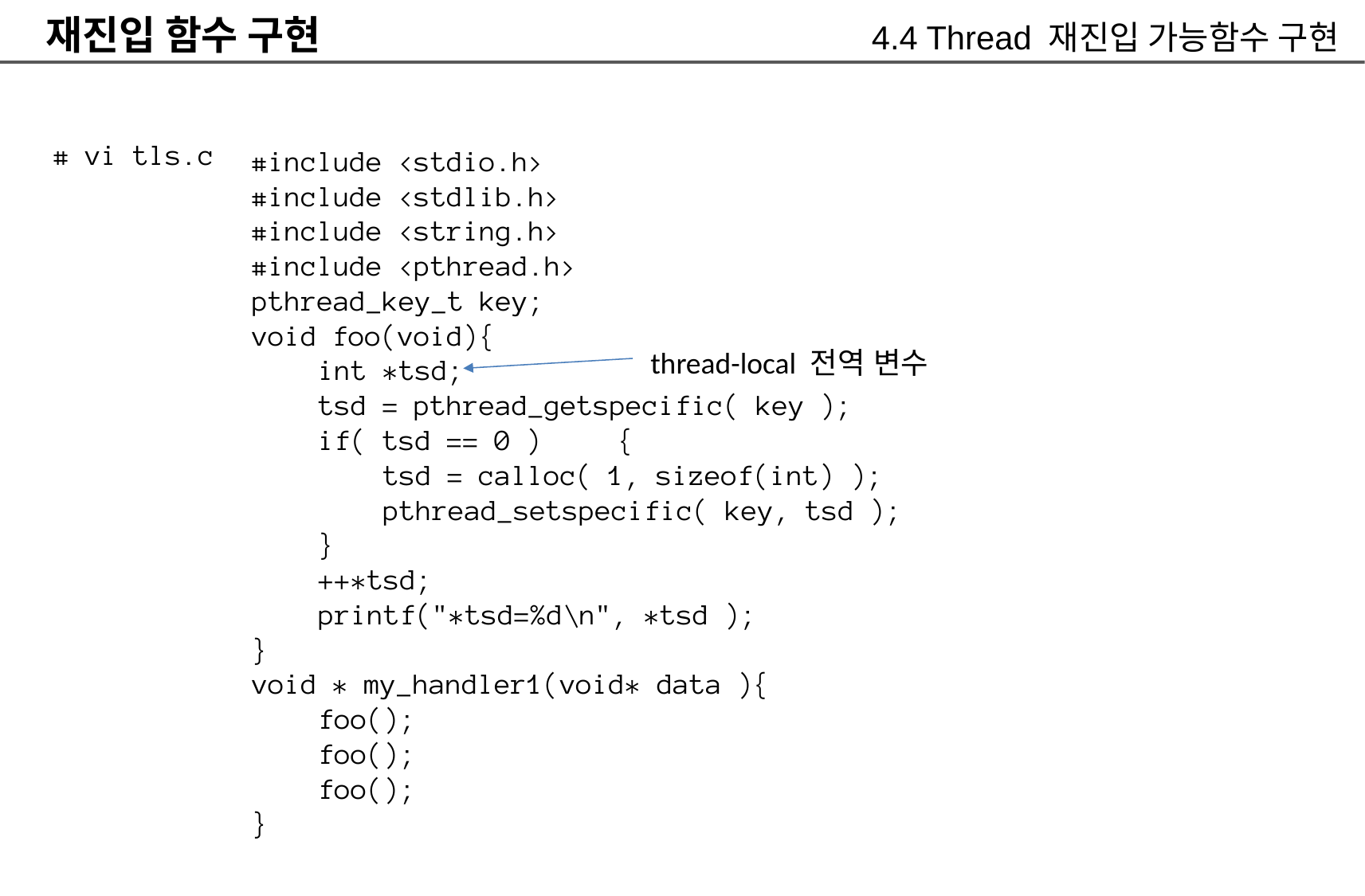

재진입 함수 구현
4.4 Thread 재진입 가능함수 구현

#  vi  tls.c
#include  <stdio.h>
#include  <stdlib.h>
#include  <string.h>
#include  <pthread.h>
pthread_key_t  key;
void  foo(void){
	int  *tsd;
	tsd  =  pthread_getspecific(  key  );
	if(  tsd  ==  0  )          {
		tsd  =  calloc(  1,  sizeof(int)  );
		pthread_setspecific(  key,  tsd  );
	}
	++*tsd;
	printf("*tsd=%d\n",  *tsd  );
}
void  *  my_handler1(void*  data  ){
	foo();
	foo();
	foo();
}
thread-local 전역 변수